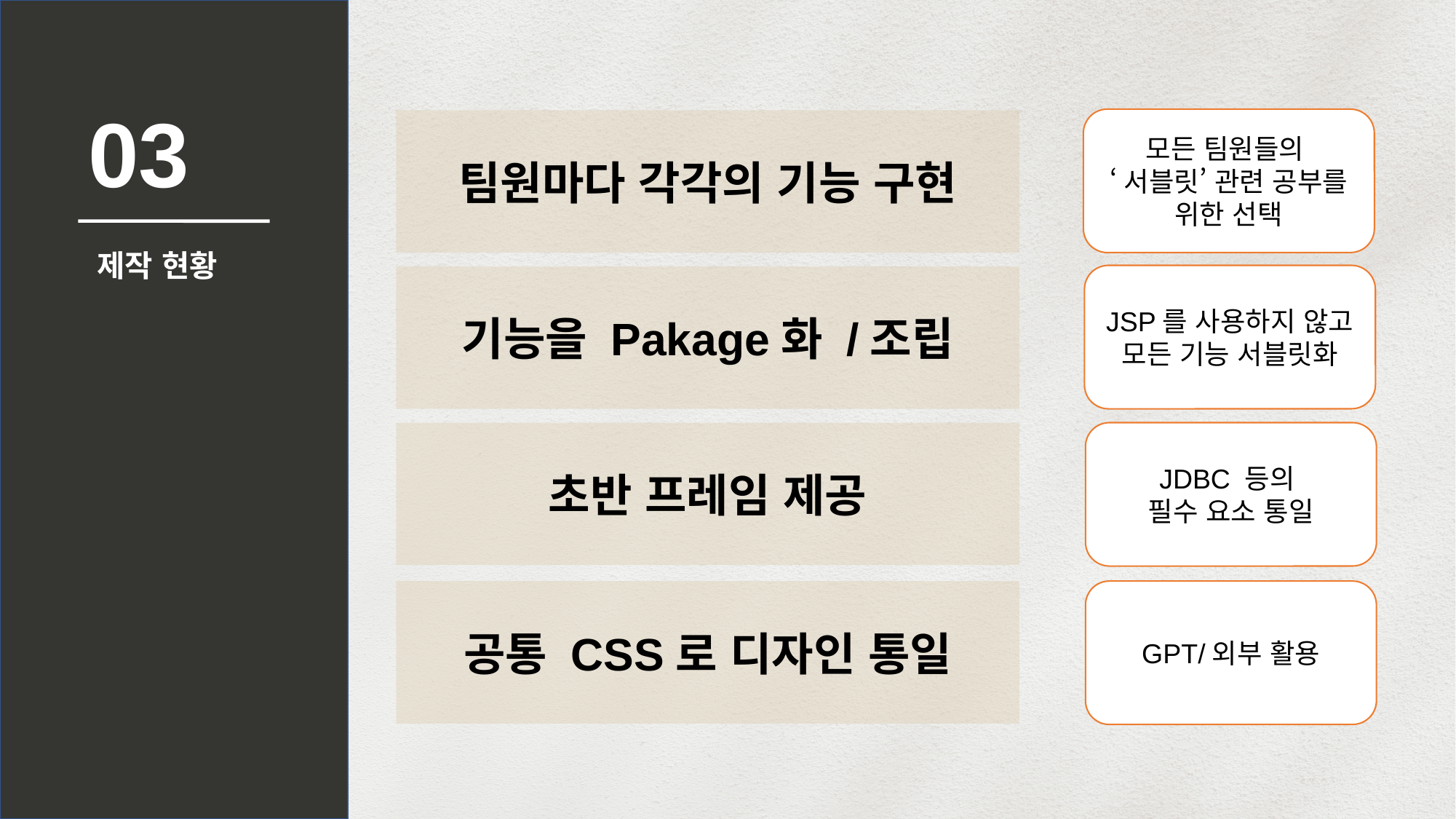

03
모든 팀원들의
‘서블릿’ 관련 공부를 위한 선택
팀원마다 각각의 기능 구현
제작 현황
JSP를 사용하지 않고
모든 기능 서블릿화
기능을 Pakage화 /조립
JDBC 등의
필수 요소 통일
초반 프레임 제공
GPT/외부 활용
공통 CSS로 디자인 통일
모든 팀원들의 모든 파트 이해를 목표